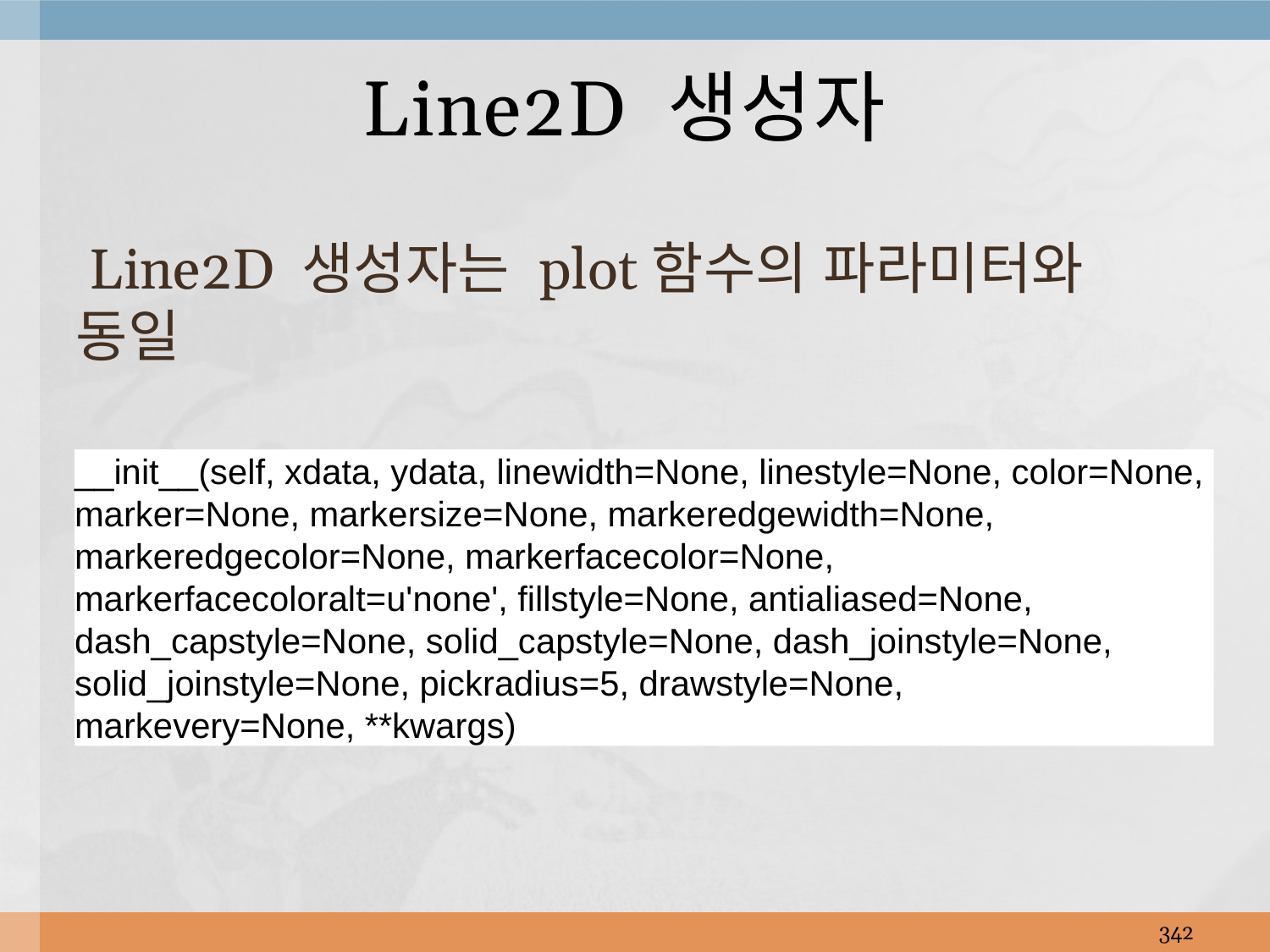

# Line2D 생성자
 Line2D 생성자는 plot함수의 파라미터와 동일
__init__(self, xdata, ydata, linewidth=None, linestyle=None, color=None,
marker=None, markersize=None, markeredgewidth=None,
markeredgecolor=None, markerfacecolor=None,
markerfacecoloralt=u'none', fillstyle=None, antialiased=None,
dash_capstyle=None, solid_capstyle=None, dash_joinstyle=None,
solid_joinstyle=None, pickradius=5, drawstyle=None,
markevery=None, **kwargs)
342